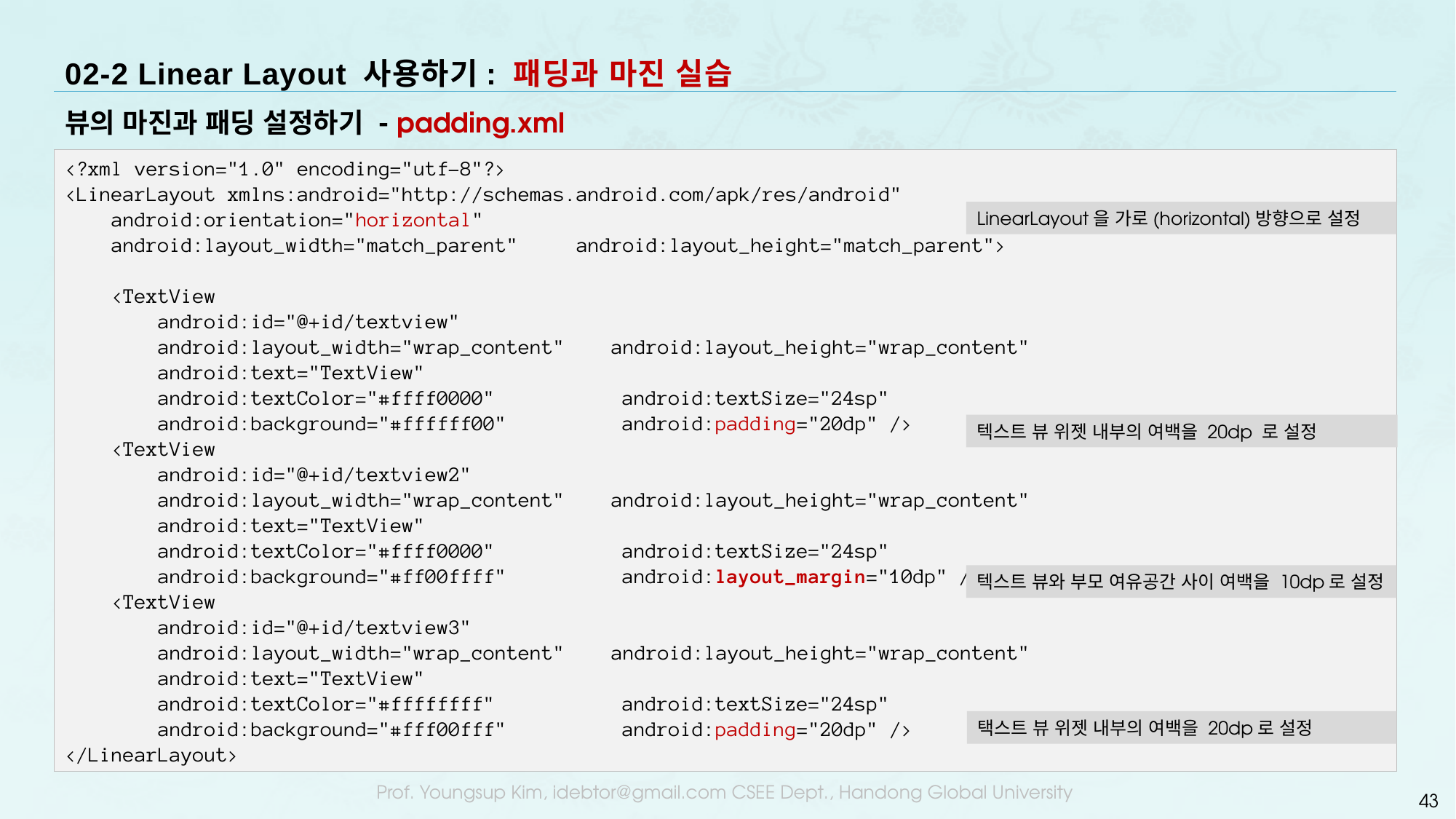

# 02-2 Linear Layout 사용하기: 패딩과 마진 실습
뷰의 마진과 패딩 설정하기 - padding.xml
- gravity.xml
<?xml version="1.0" encoding="utf-8"?>
<LinearLayout xmlns:android="http://schemas.android.com/apk/res/android"
    android:orientation="horizontal"
    android:layout_width="match_parent"     android:layout_height="match_parent">

    <TextView
        android:id="@+id/textview"
        android:layout_width="wrap_content"    android:layout_height="wrap_content"
        android:text="TextView"
        android:textColor="#ffff0000" 	 android:textSize="24sp"
        android:background="#ffffff00" 	 android:padding="20dp" />
    <TextView
        android:id="@+id/textview2"
        android:layout_width="wrap_content"    android:layout_height="wrap_content"
        android:text="TextView"
        android:textColor="#ffff0000" 	 android:textSize="24sp"
        android:background="#ff00ffff" 	 android:layout_margin="10dp" />
    <TextView
        android:id="@+id/textview3"
        android:layout_width="wrap_content"    android:layout_height="wrap_content"
        android:text="TextView"
        android:textColor="#ffffffff" 	 android:textSize="24sp"
        android:background="#fff00fff" 	 android:padding="20dp" />
</LinearLayout>
LinearLayout을 가로(horizontal)방향으로 설정
텍스트 뷰 위젯 내부의 여백을 20dp 로 설정
텍스트 뷰와 부모 여유공간 사이 여백을 10dp로 설정
택스트 뷰 위젯 내부의 여백을 20dp로 설정
43